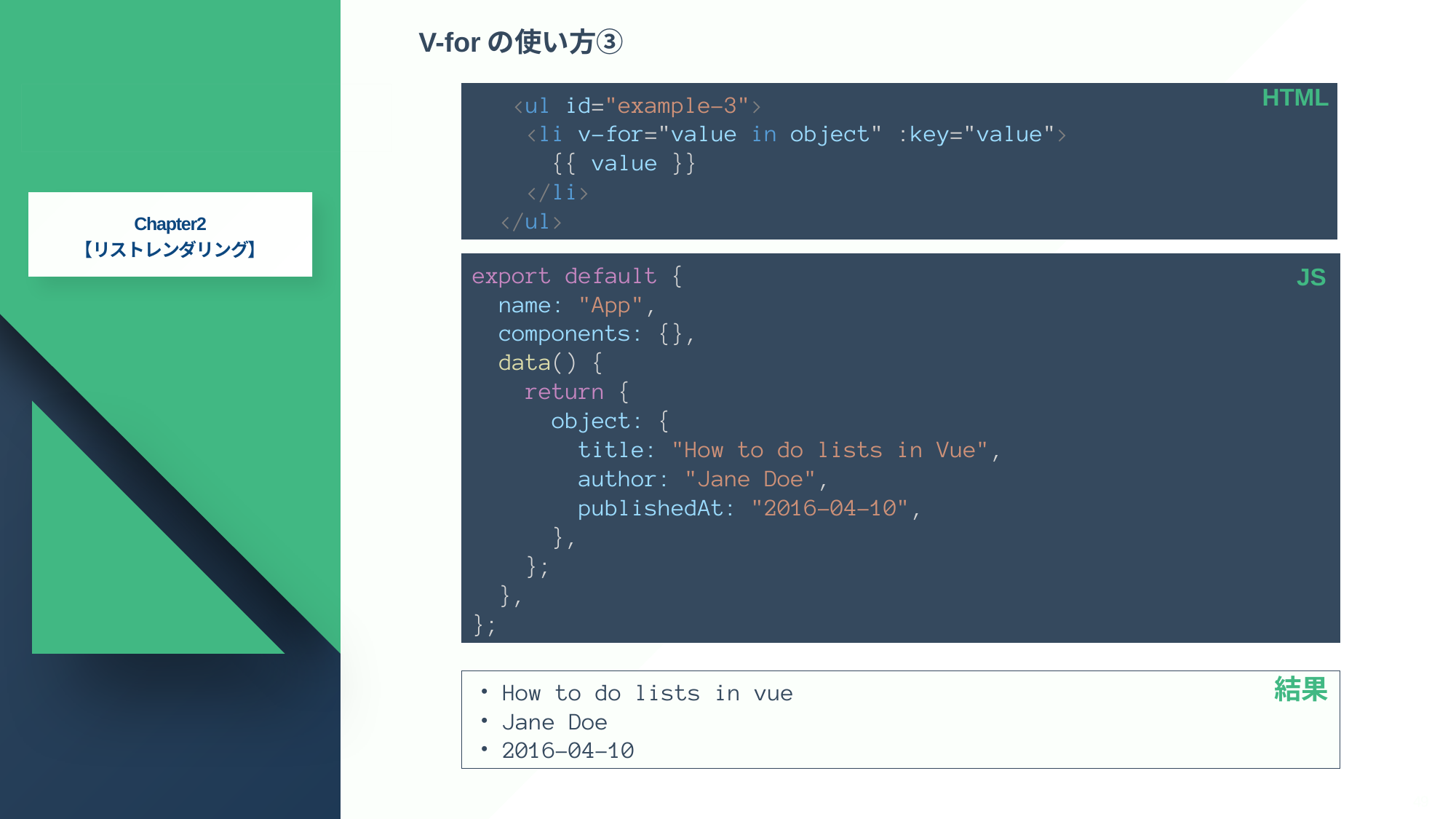

V-forの使い方③
HTML
   <ul id="example-3">
    <li v-for="value in object" :key="value">
      {{ value }}
    </li>
  </ul>
# 2.Vue基本構文
Chapter2
【リストレンダリング】
export default {
  name: "App",
  components: {},
  data() {
    return {
      object: {
        title: "How to do lists in Vue",
        author: "Jane Doe",
        publishedAt: "2016-04-10",
      },
    };
  },
};
JS
結果
・How to do lists in vue
・Jane Doe
・2016-04-10
Presentaion By  (株)パワーソフトシステム
49